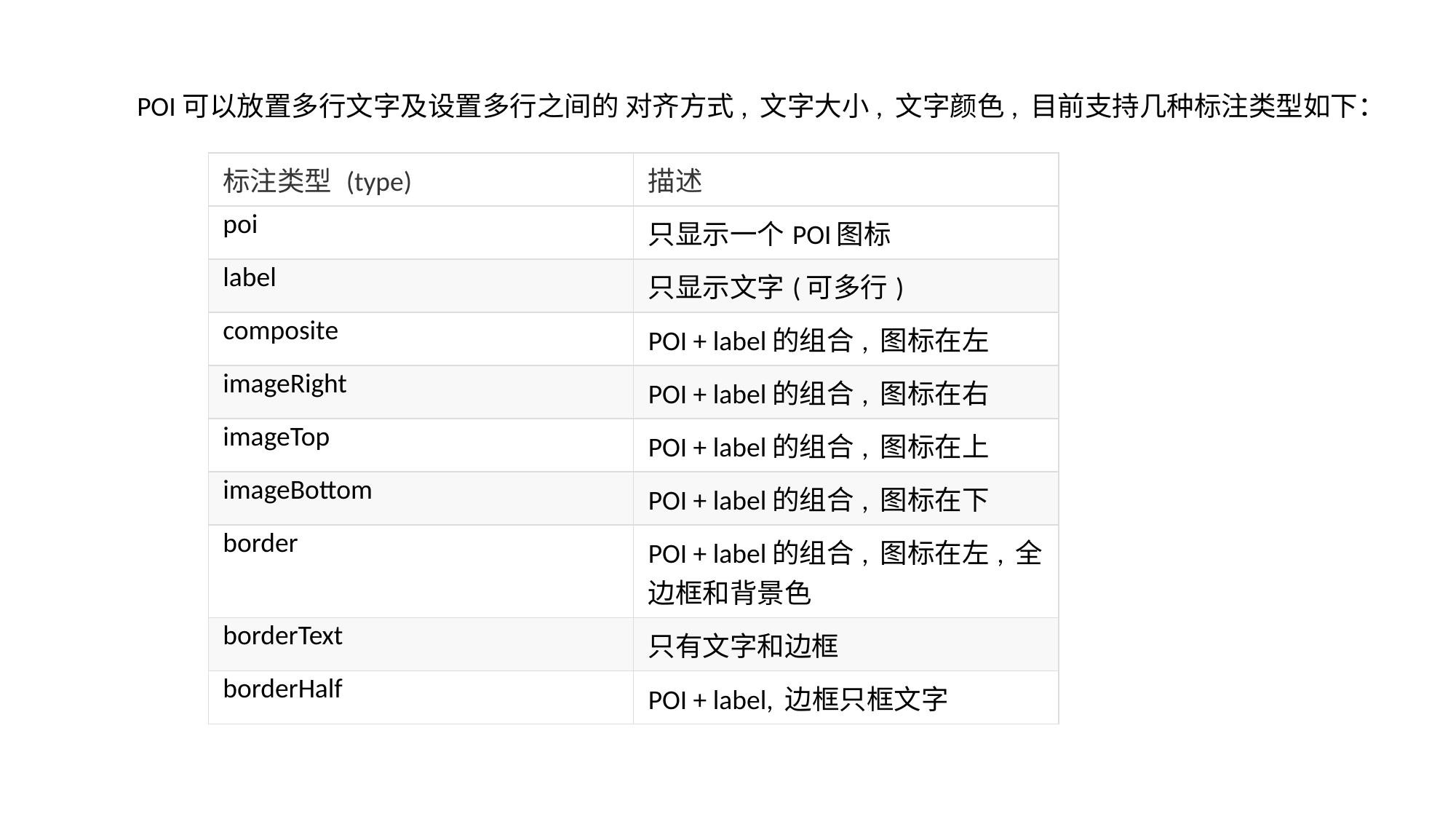

POI可以放置多行文字及设置多行之间的 对齐方式, 文字大小, 文字颜色, 目前支持几种标注类型如下：
| 标注类型 (type) | 描述 |
| --- | --- |
| poi | 只显示一个POI图标 |
| label | 只显示文字(可多行) |
| composite | POI + label的组合, 图标在左 |
| imageRight | POI + label的组合, 图标在右 |
| imageTop | POI + label的组合, 图标在上 |
| imageBottom | POI + label的组合, 图标在下 |
| border | POI + label的组合, 图标在左, 全边框和背景色 |
| borderText | 只有文字和边框 |
| borderHalf | POI + label, 边框只框文字 |